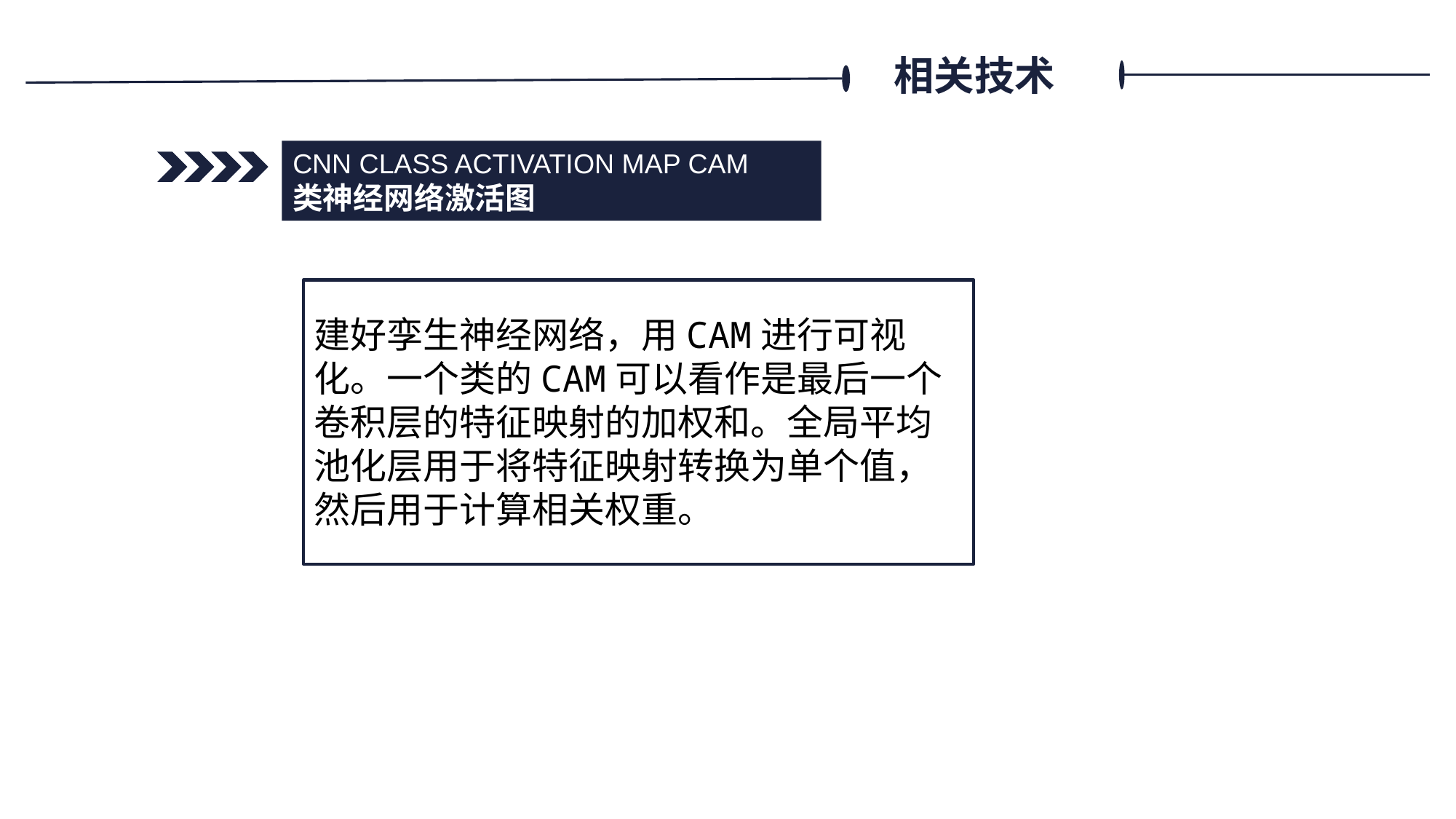

相关技术

CNN CLASS ACTIVATION MAP CAM
类神经网络激活图

建好孪生神经网络，用CAM进行可视化。一个类的CAM可以看作是最后一个卷积层的特征映射的加权和。全局平均池化层用于将特征映射转换为单个值，然后用于计算相关权重。